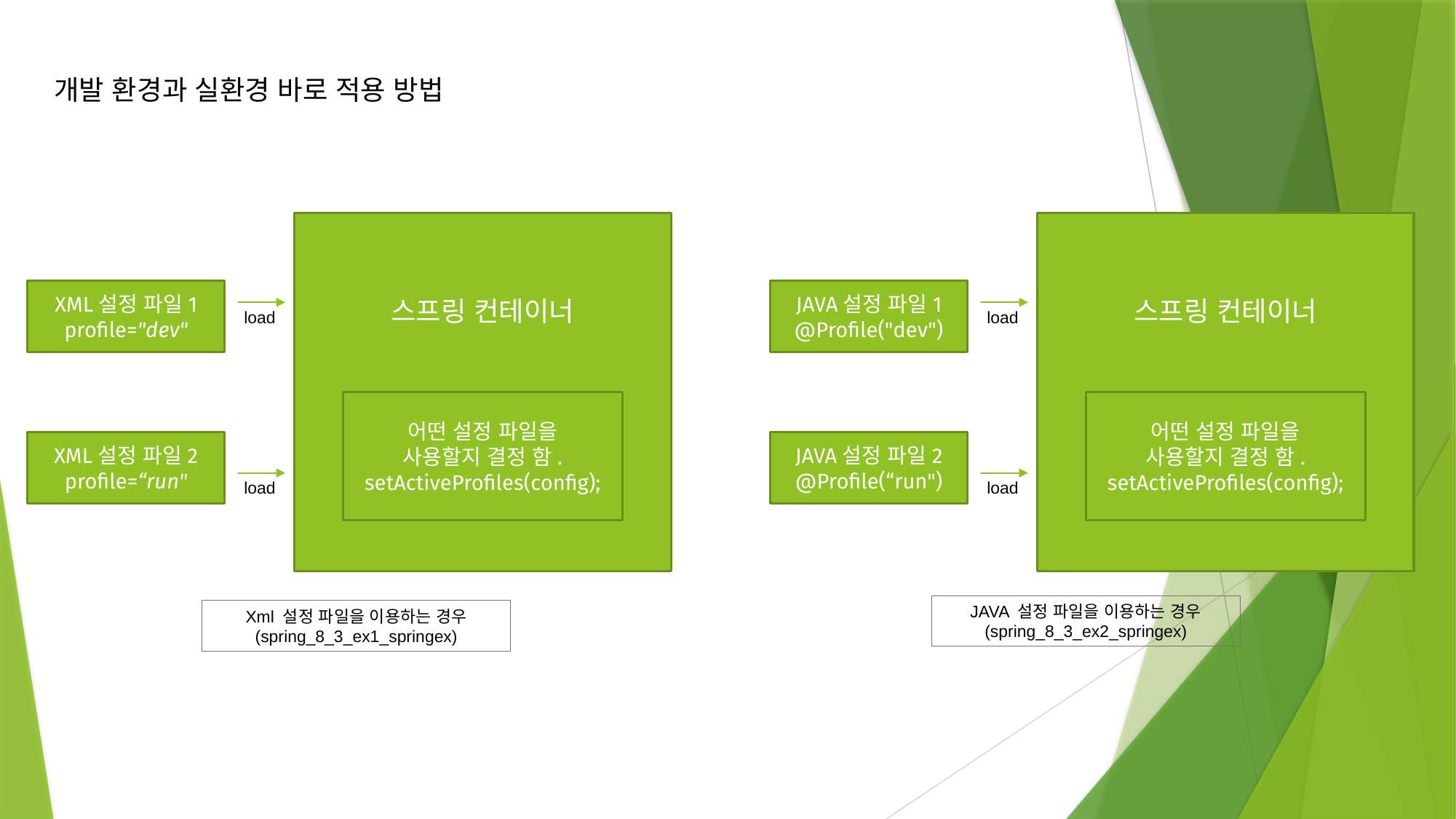

개발 환경과 실환경 바로 적용 방법
스프링 컨테이너

스프링 컨테이너

XML설정 파일1
profile="dev"
JAVA설정 파일1
@Profile("dev")
load
load
어떤 설정 파일을
사용할지 결정 함.
setActiveProfiles(config);
어떤 설정 파일을
사용할지 결정 함.
setActiveProfiles(config);
XML설정 파일2
profile=“run"
JAVA설정 파일2
@Profile(“run")
load
load
JAVA 설정 파일을 이용하는 경우
(spring_8_3_ex2_springex)
Xml 설정 파일을 이용하는 경우
(spring_8_3_ex1_springex)